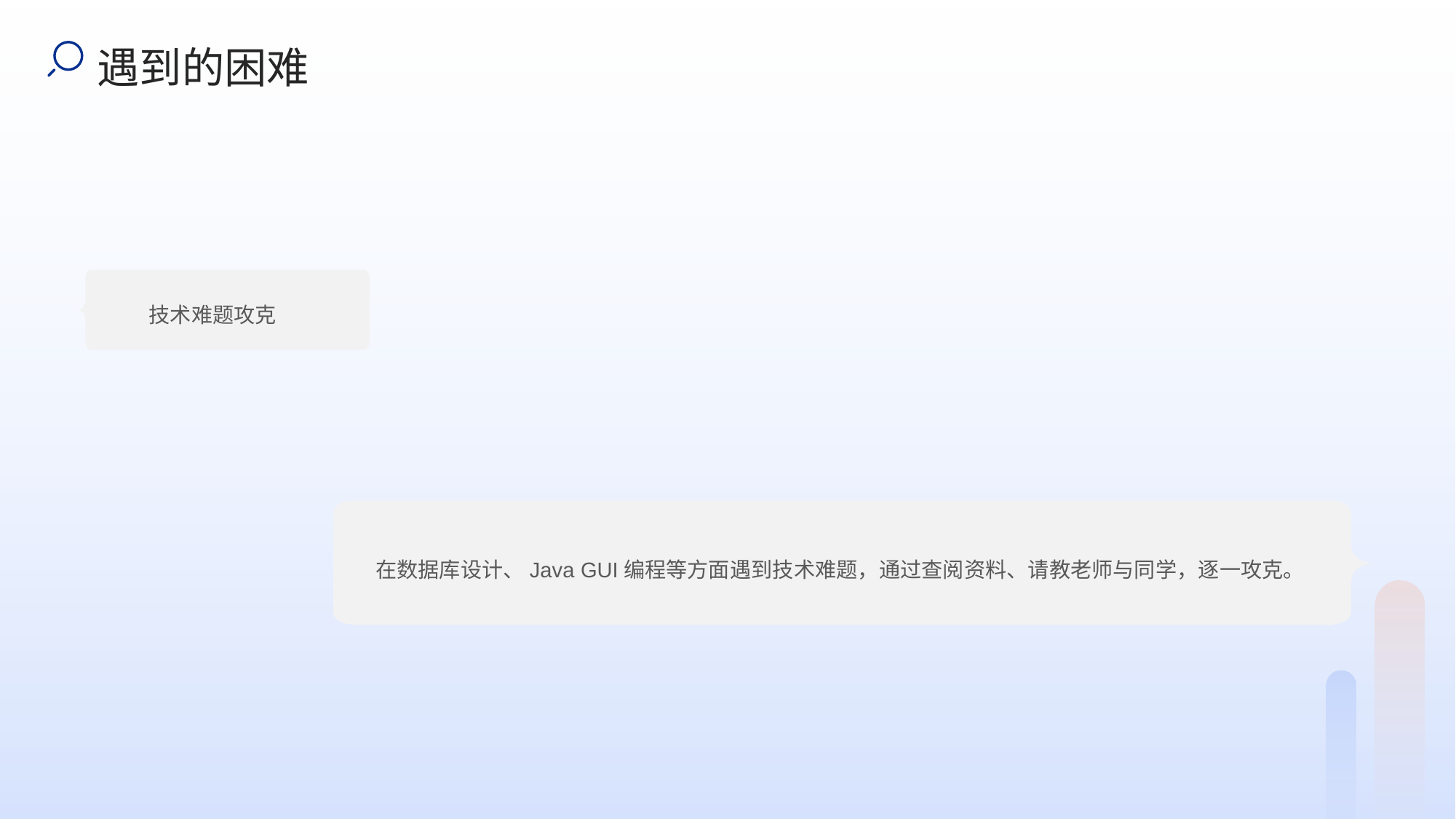

遇到的困难

技术难题攻克

在数据库设计、Java GUI编程等方面遇到技术难题，通过查阅资料、请教老师与同学，逐一攻克。